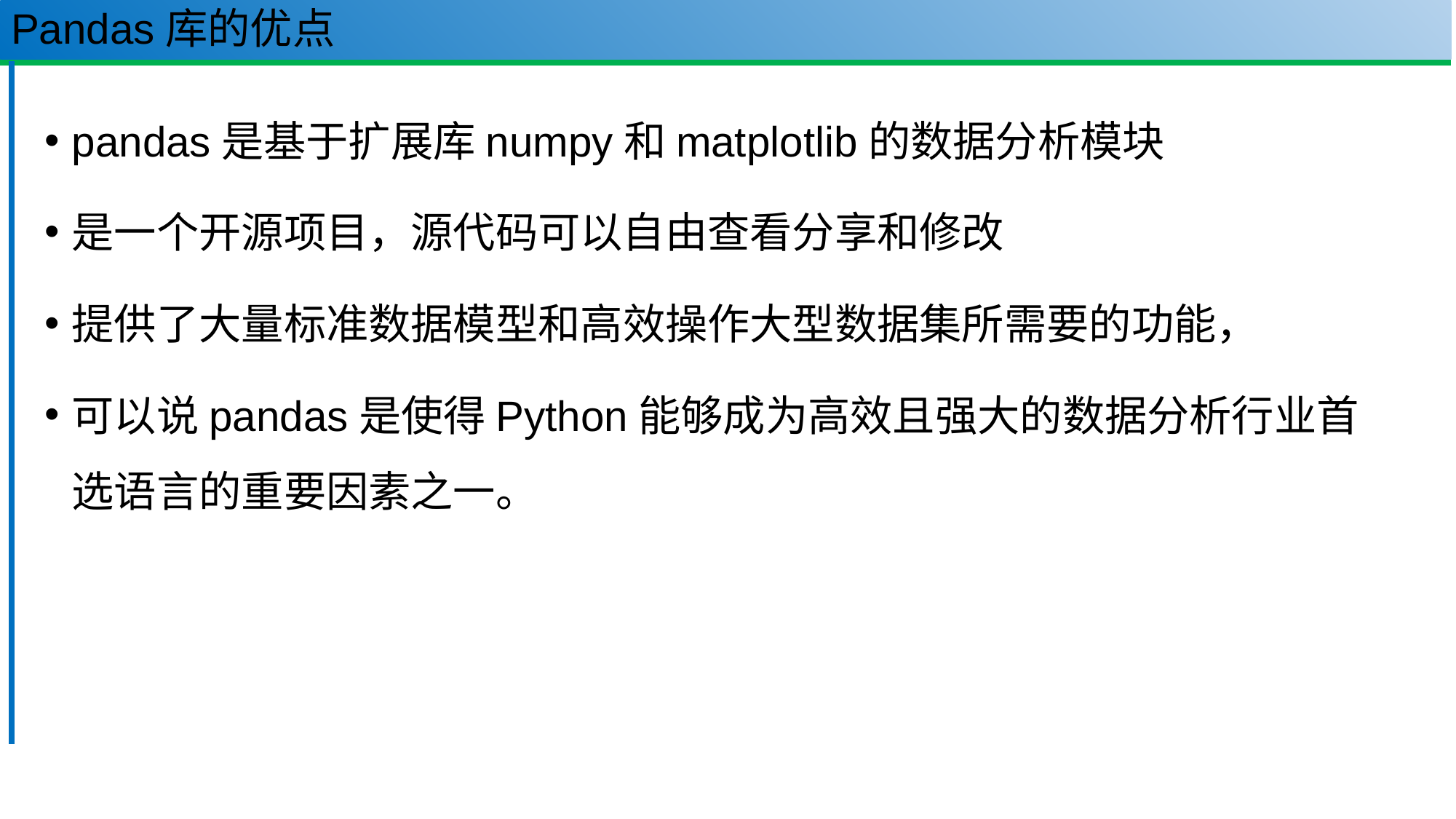

# Pandas库的优点
pandas是基于扩展库numpy和matplotlib的数据分析模块
是一个开源项目，源代码可以自由查看分享和修改
提供了大量标准数据模型和高效操作大型数据集所需要的功能，
可以说pandas是使得Python能够成为高效且强大的数据分析行业首选语言的重要因素之一。